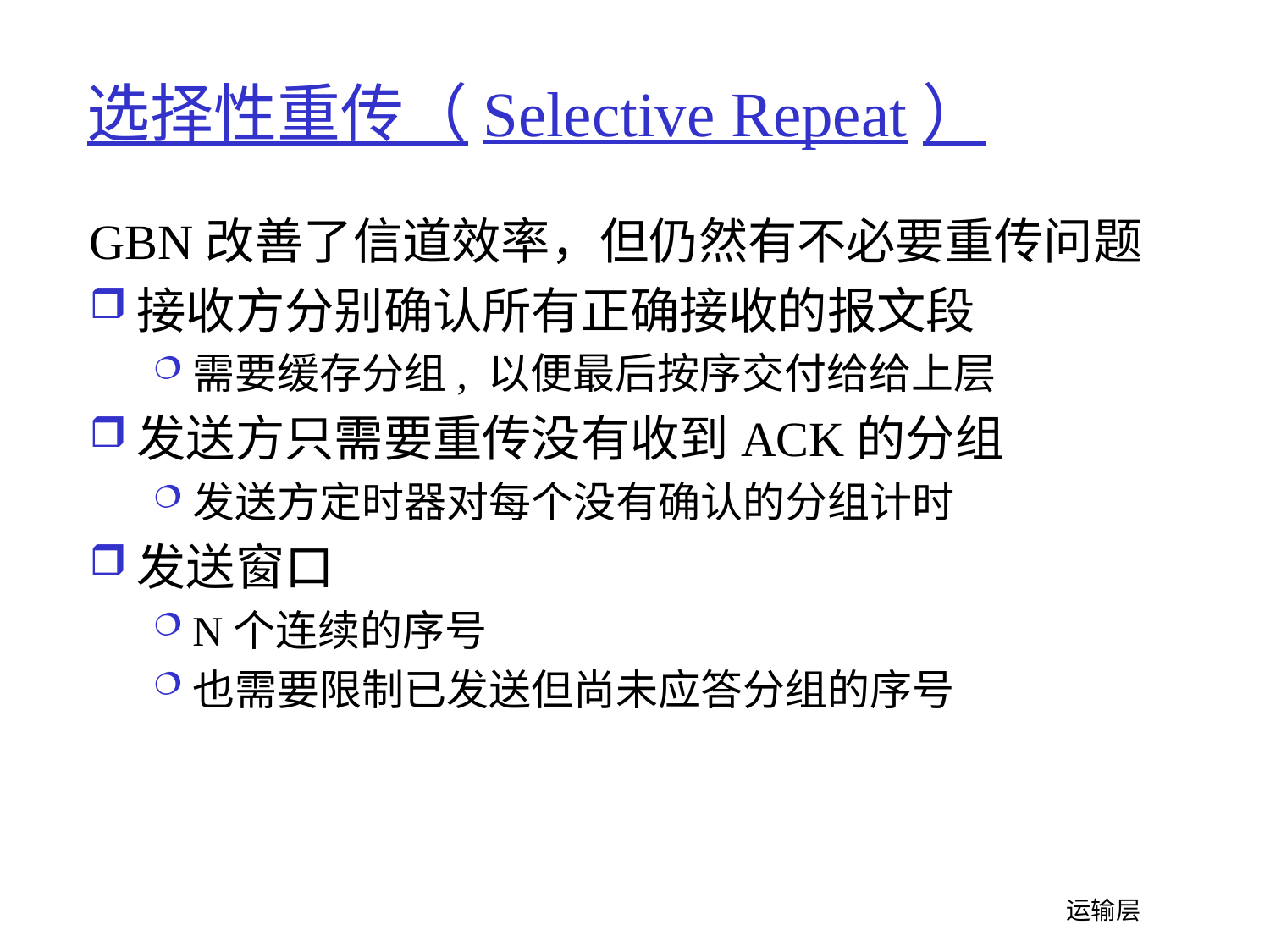

# 选择性重传（Selective Repeat）
GBN改善了信道效率，但仍然有不必要重传问题
接收方分别确认所有正确接收的报文段
需要缓存分组, 以便最后按序交付给给上层
发送方只需要重传没有收到ACK的分组
发送方定时器对每个没有确认的分组计时
发送窗口
N个连续的序号
也需要限制已发送但尚未应答分组的序号
 运输层
58